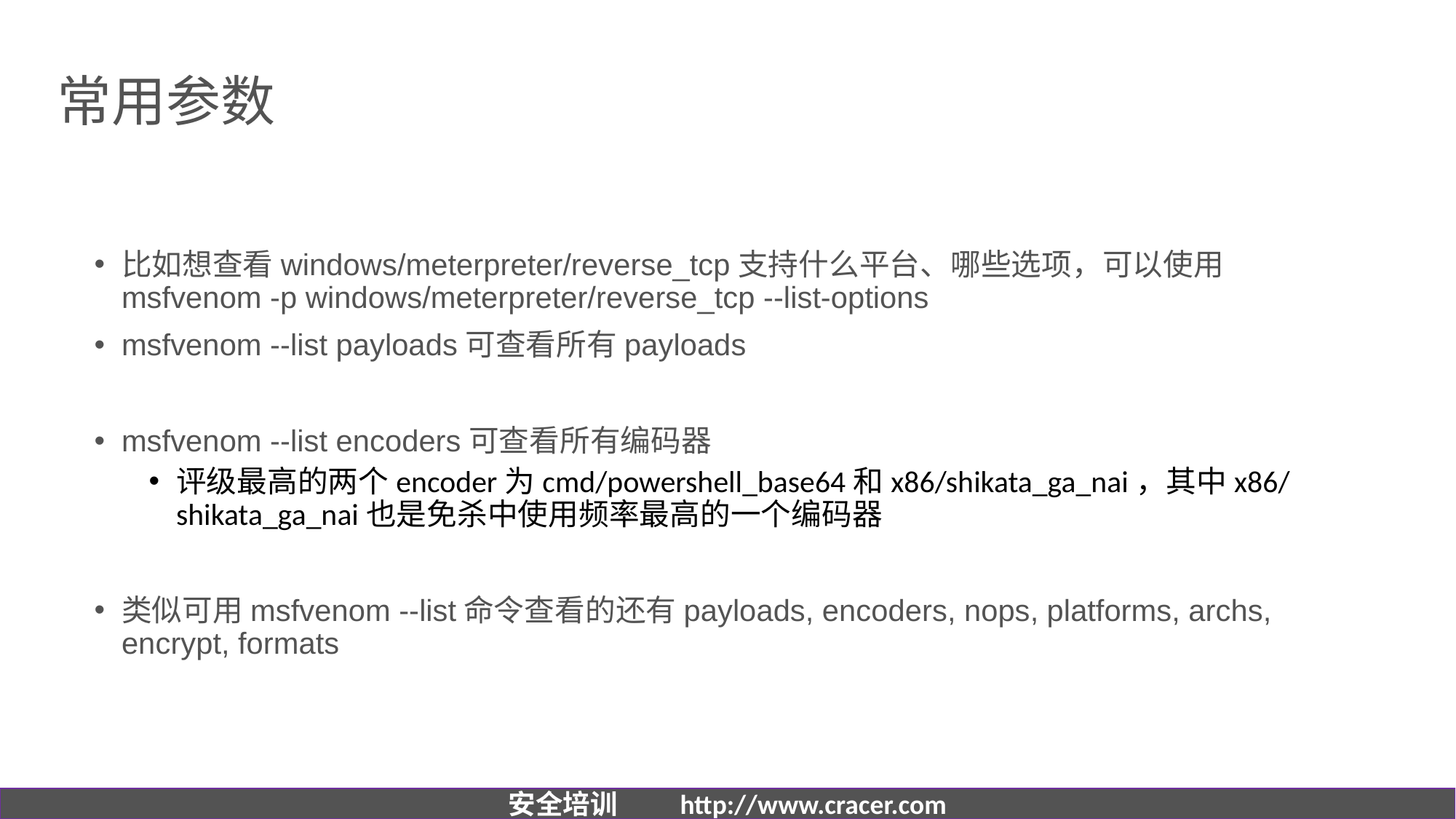

# 常用参数

比如想查看windows/meterpreter/reverse_tcp支持什么平台、哪些选项，可以使用msfvenom -p windows/meterpreter/reverse_tcp --list-options
msfvenom --list payloads可查看所有payloads

msfvenom --list encoders可查看所有编码器
评级最高的两个encoder为cmd/powershell_base64和x86/shikata_ga_nai，其中x86/shikata_ga_nai也是免杀中使用频率最高的一个编码器

类似可用msfvenom --list命令查看的还有payloads, encoders, nops, platforms, archs, encrypt, formats